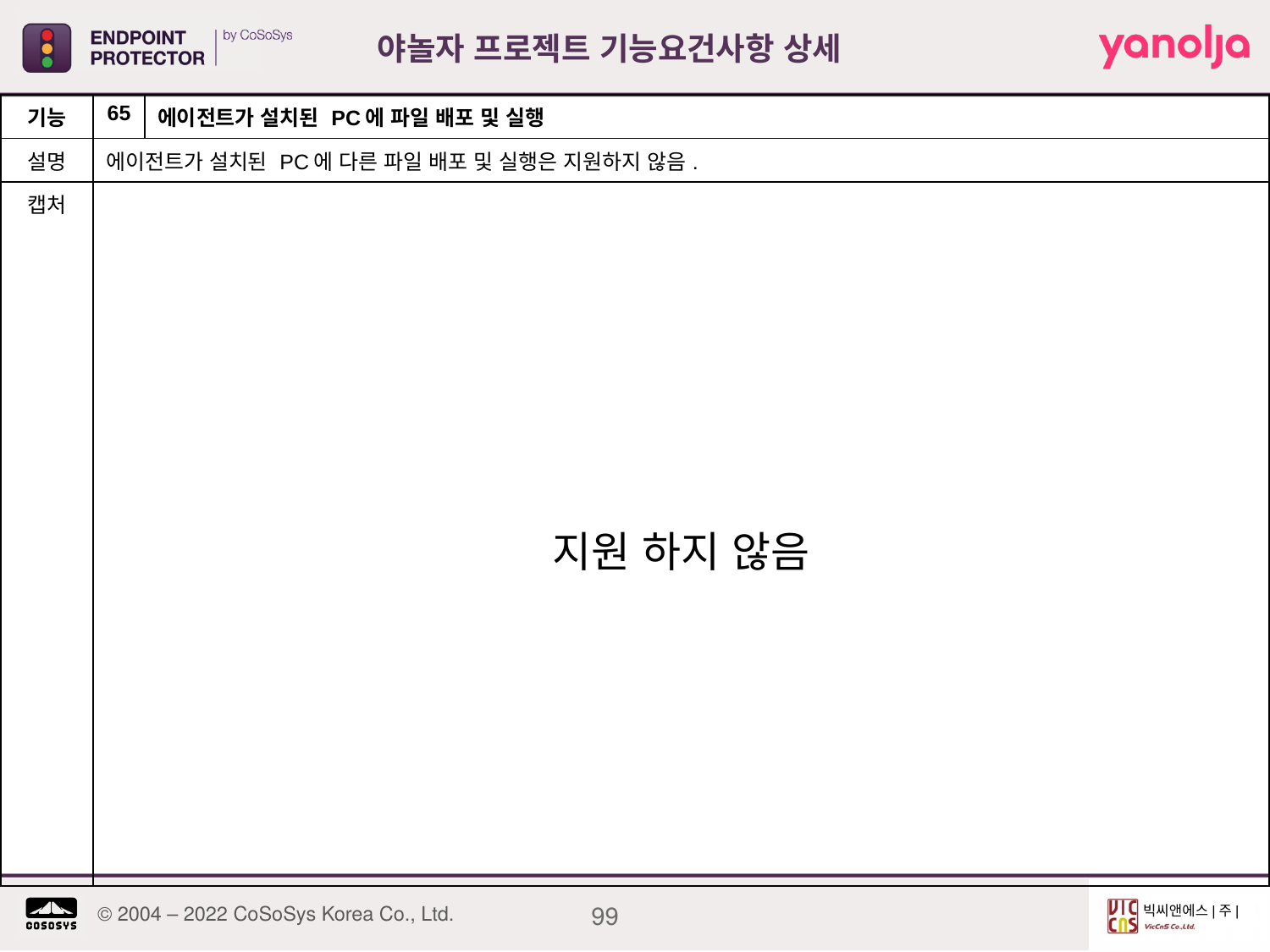

야놀자 프로젝트 기능요건사항 상세
| 기능 | 65 | 에이전트가 설치된 PC에 파일 배포 및 실행 |
| --- | --- | --- |
| 설명 | 에이전트가 설치된 PC에 다른 파일 배포 및 실행은 지원하지 않음. |  |
| 캡처 | 지원 하지 않음 |  |
99